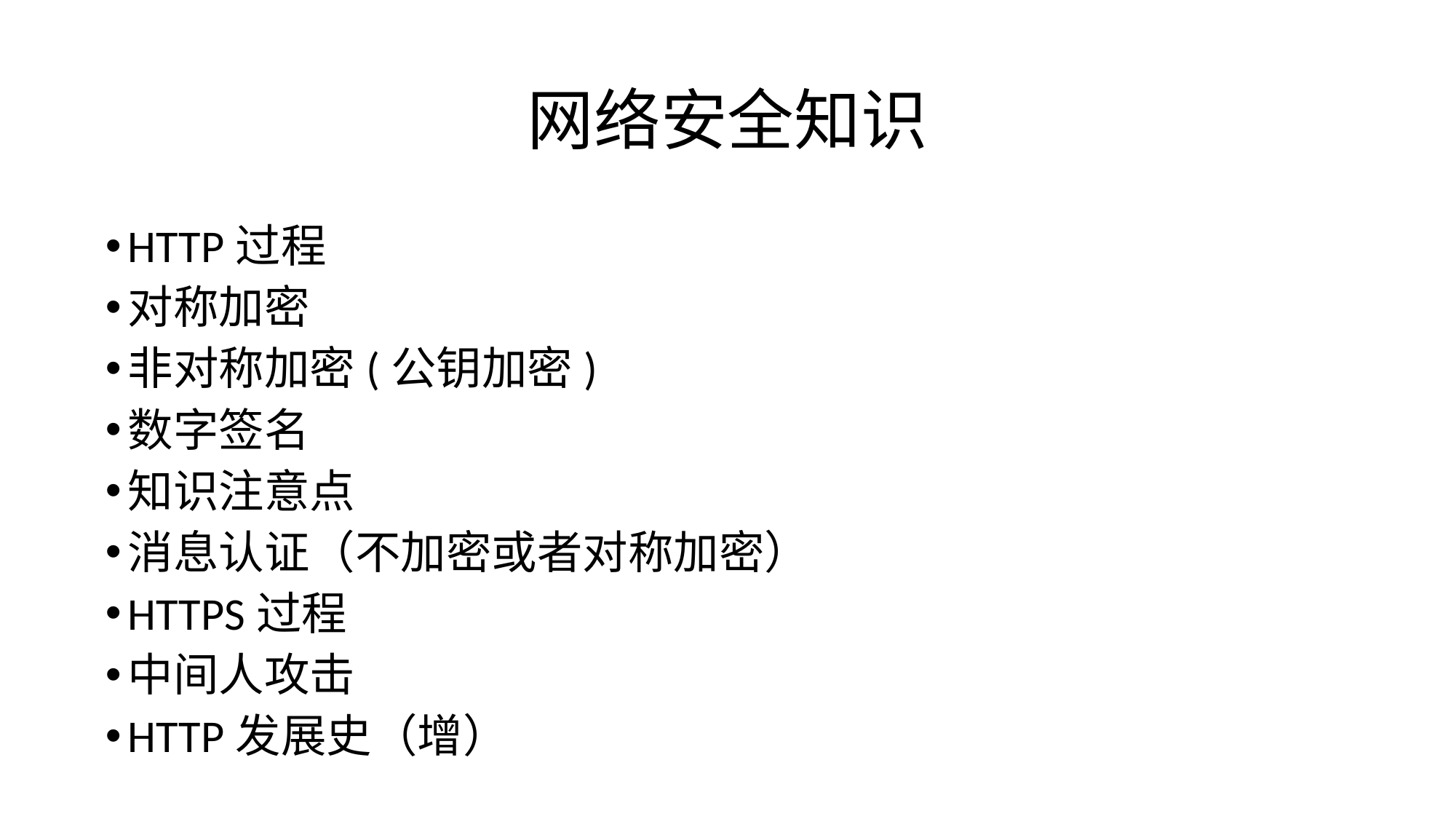

# 网络安全知识
HTTP过程
对称加密
非对称加密(公钥加密)
数字签名
知识注意点
消息认证（不加密或者对称加密）
HTTPS过程
中间人攻击
HTTP发展史（增）